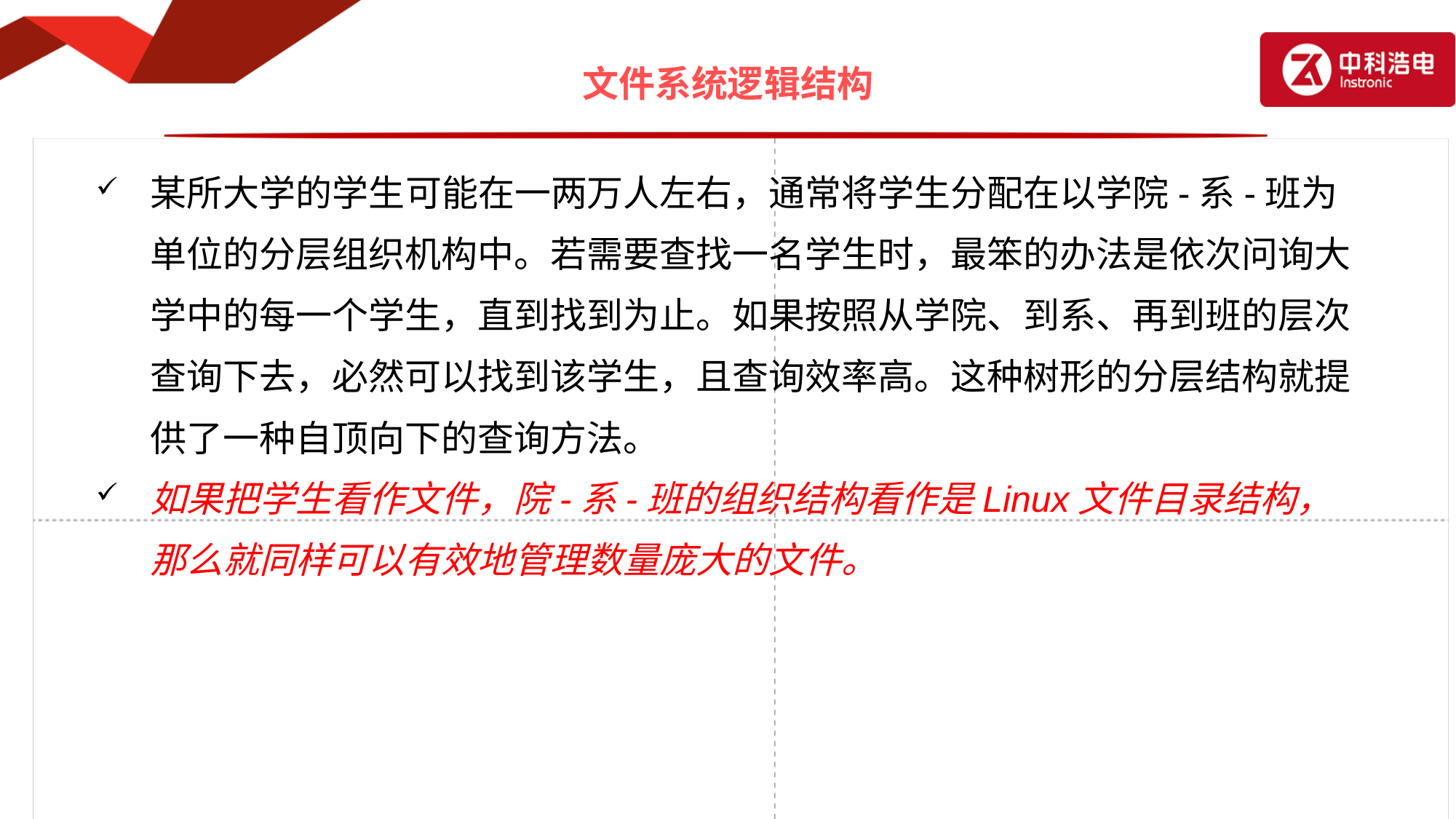

# 文件系统逻辑结构
某所大学的学生可能在一两万人左右，通常将学生分配在以学院-系-班为单位的分层组织机构中。若需要查找一名学生时，最笨的办法是依次问询大学中的每一个学生，直到找到为止。如果按照从学院、到系、再到班的层次查询下去，必然可以找到该学生，且查询效率高。这种树形的分层结构就提供了一种自顶向下的查询方法。
如果把学生看作文件，院-系-班的组织结构看作是Linux文件目录结构，那么就同样可以有效地管理数量庞大的文件。